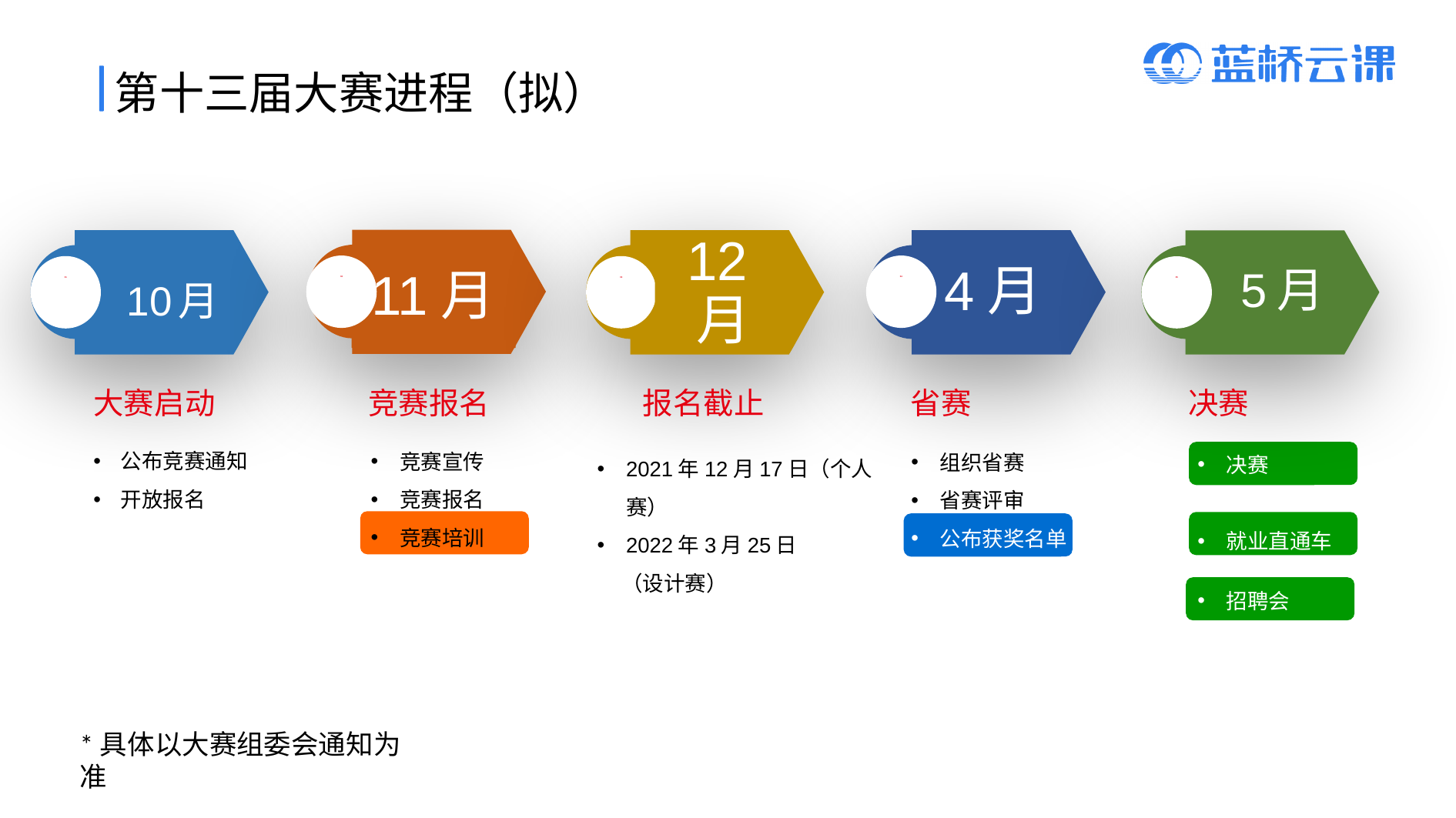

第十三届大赛进程（拟）

12月
4月
5月
11月
10月

02
04
01
03
05
省赛
大赛启动
报名截止
竞赛报名
决赛
公布竞赛通知
开放报名
竞赛宣传
竞赛报名
竞赛培训
空中宣讲会
组织省赛
省赛评审
公布获奖名单
2021年12月17日（个人赛）
2022年3月25日
    （设计赛）

决赛

就业直通车

招聘会

*具体以大赛组委会通知为准